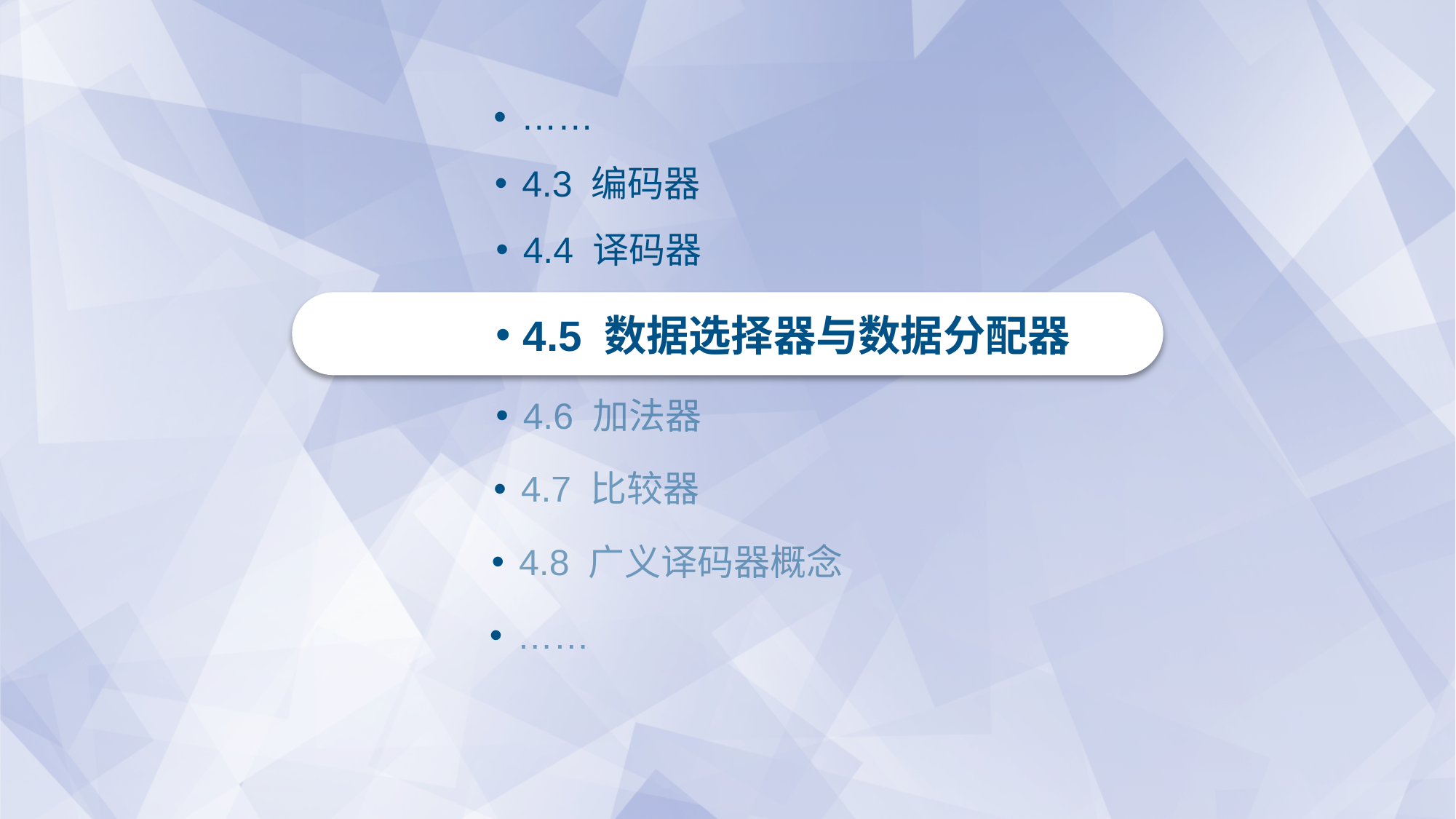

……
4.3 编码器

4.4 译码器

4.5 数据选择器与数据分配器

4.6 加法器

4.7 比较器

4.8 广义译码器概念
……